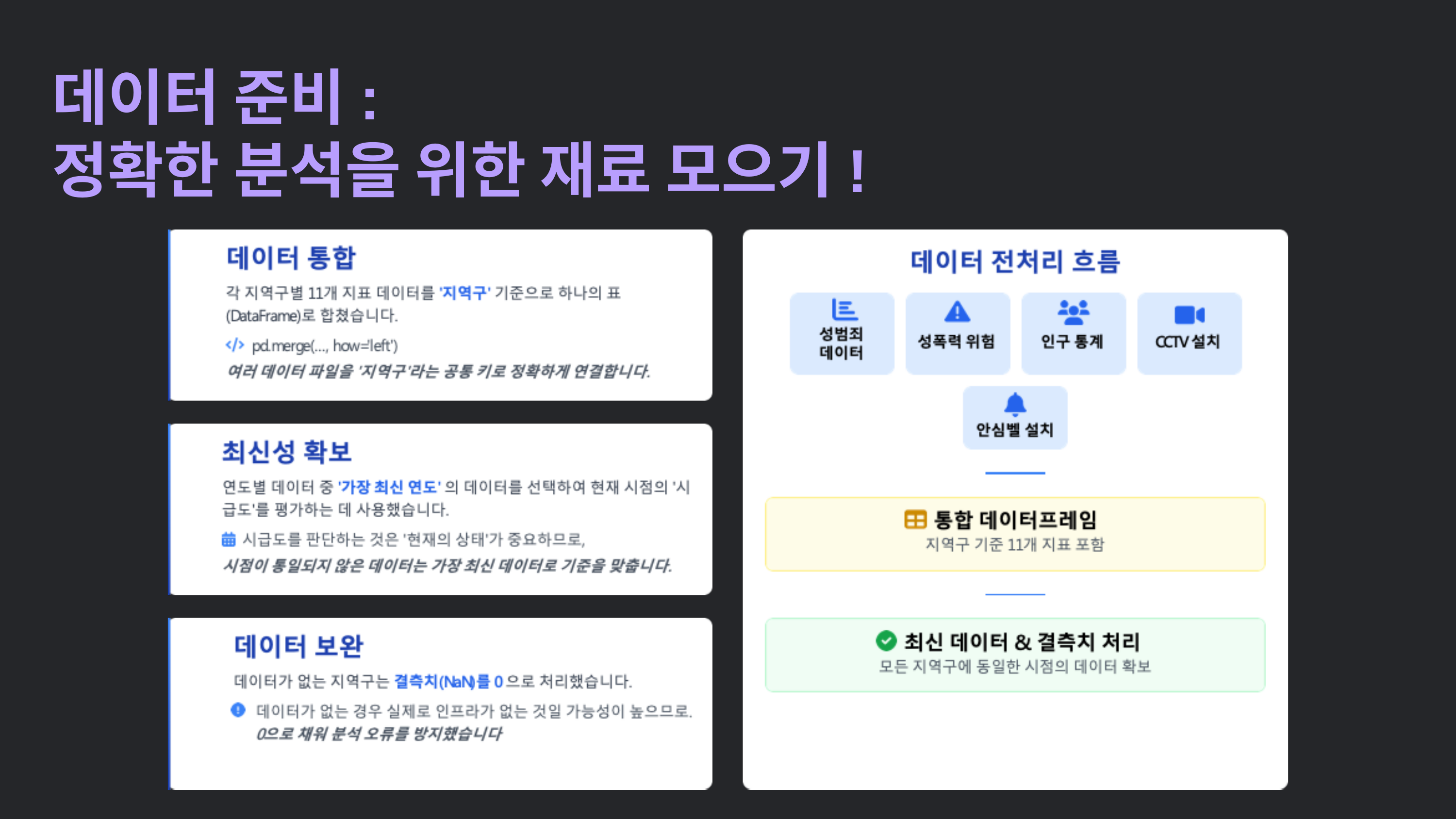

데이터 준비:
정확한 분석을 위한 재료 모으기!